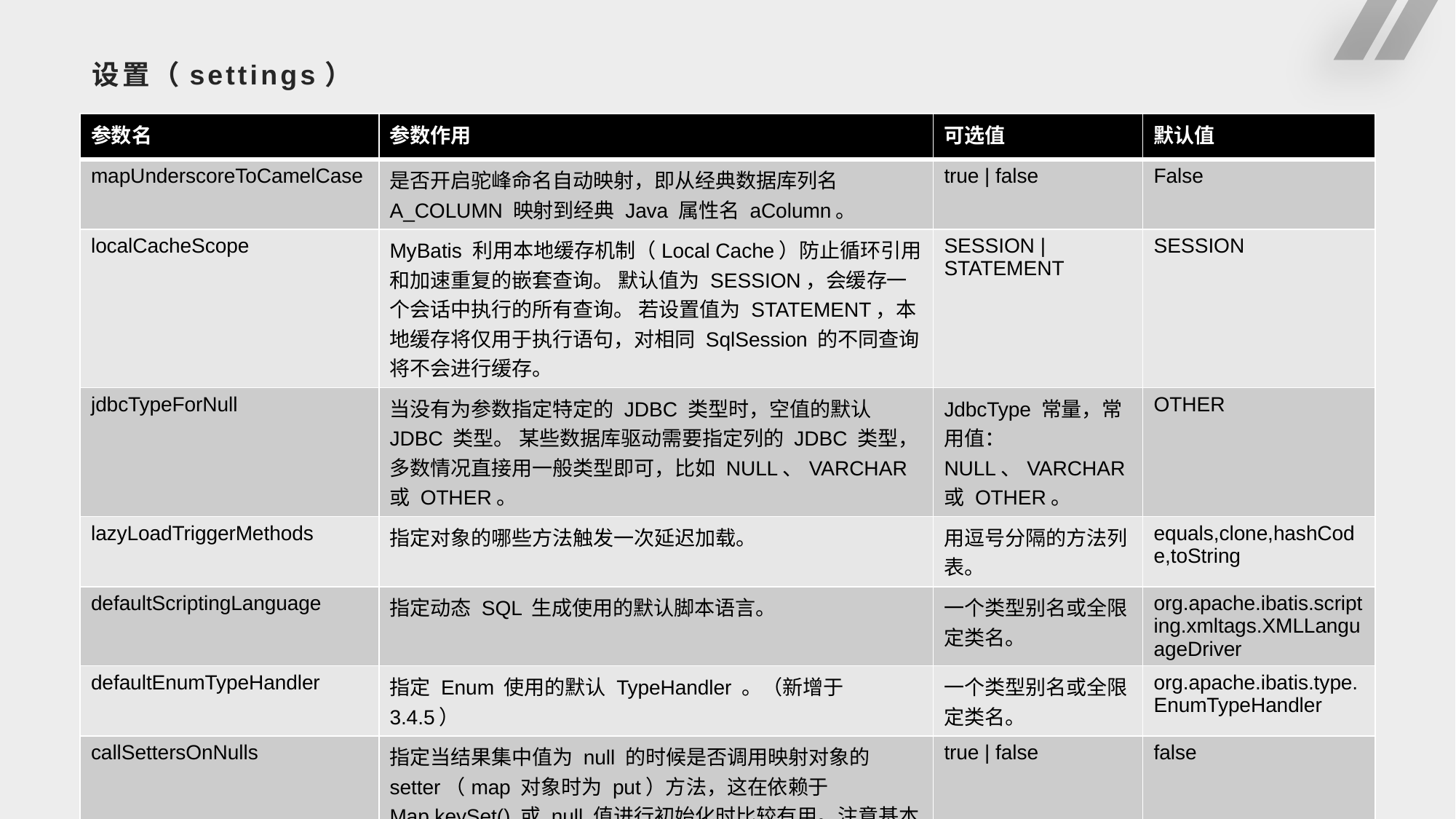

# 设置（settings）
| 参数名 | 参数作用 | 可选值 | 默认值 |
| --- | --- | --- | --- |
| mapUnderscoreToCamelCase | 是否开启驼峰命名自动映射，即从经典数据库列名 A\_COLUMN 映射到经典 Java 属性名 aColumn。 | true | false | False |
| localCacheScope | MyBatis 利用本地缓存机制（Local Cache）防止循环引用和加速重复的嵌套查询。 默认值为 SESSION，会缓存一个会话中执行的所有查询。 若设置值为 STATEMENT，本地缓存将仅用于执行语句，对相同 SqlSession 的不同查询将不会进行缓存。 | SESSION | STATEMENT | SESSION |
| jdbcTypeForNull | 当没有为参数指定特定的 JDBC 类型时，空值的默认 JDBC 类型。 某些数据库驱动需要指定列的 JDBC 类型，多数情况直接用一般类型即可，比如 NULL、VARCHAR 或 OTHER。 | JdbcType 常量，常用值：NULL、VARCHAR 或 OTHER。 | OTHER |
| lazyLoadTriggerMethods | 指定对象的哪些方法触发一次延迟加载。 | 用逗号分隔的方法列表。 | equals,clone,hashCode,toString |
| defaultScriptingLanguage | 指定动态 SQL 生成使用的默认脚本语言。 | 一个类型别名或全限定类名。 | org.apache.ibatis.scripting.xmltags.XMLLanguageDriver |
| defaultEnumTypeHandler | 指定 Enum 使用的默认 TypeHandler 。（新增于 3.4.5） | 一个类型别名或全限定类名。 | org.apache.ibatis.type.EnumTypeHandler |
| callSettersOnNulls | 指定当结果集中值为 null 的时候是否调用映射对象的 setter（map 对象时为 put）方法，这在依赖于 Map.keySet() 或 null 值进行初始化时比较有用。注意基本类型（int、boolean 等）是不能设置成 null 的。 | true | false | false |